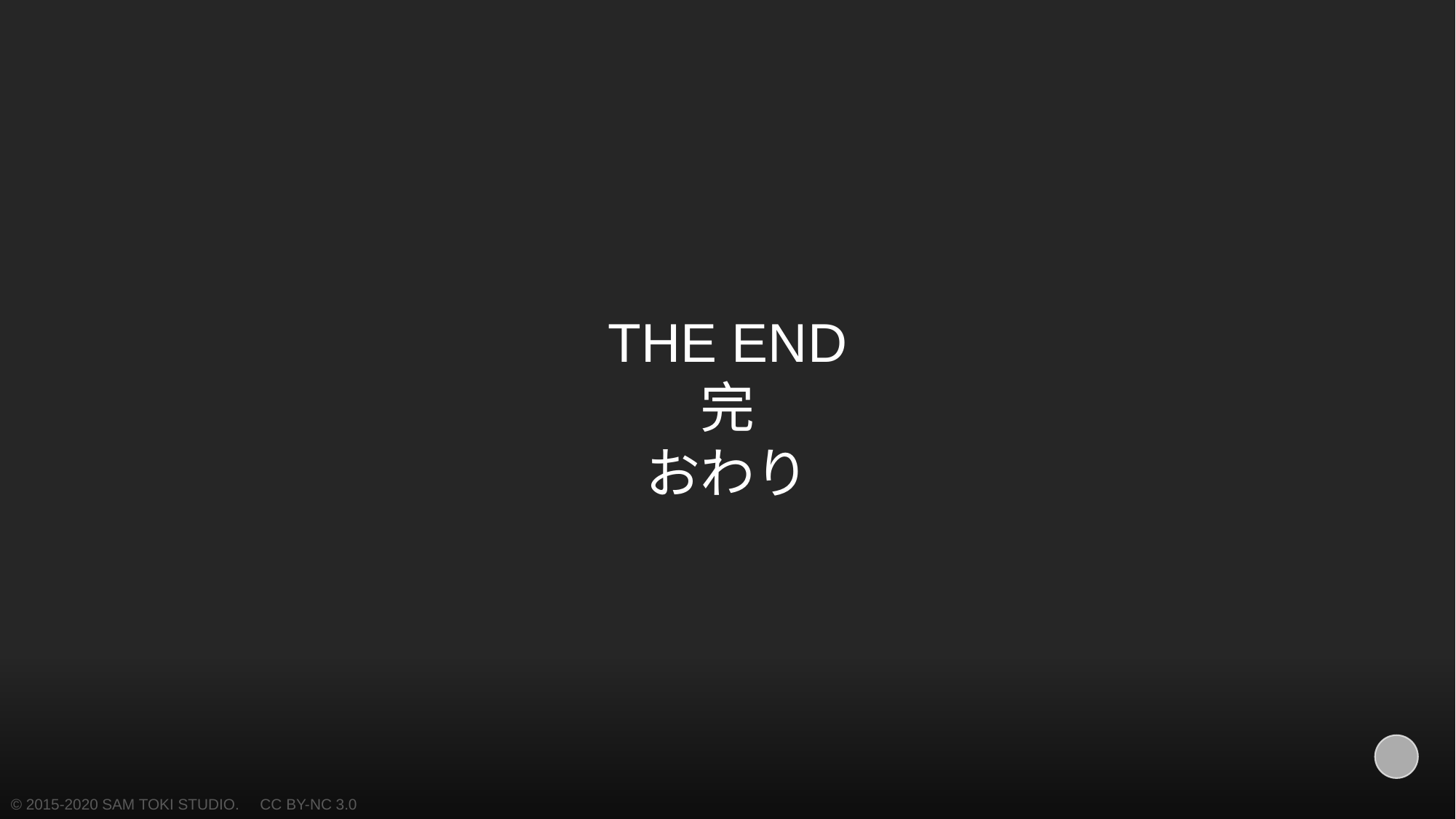

THE END
完
おわり

© 2015-2020 SAM TOKI STUDIO.     CC BY-NC 3.0